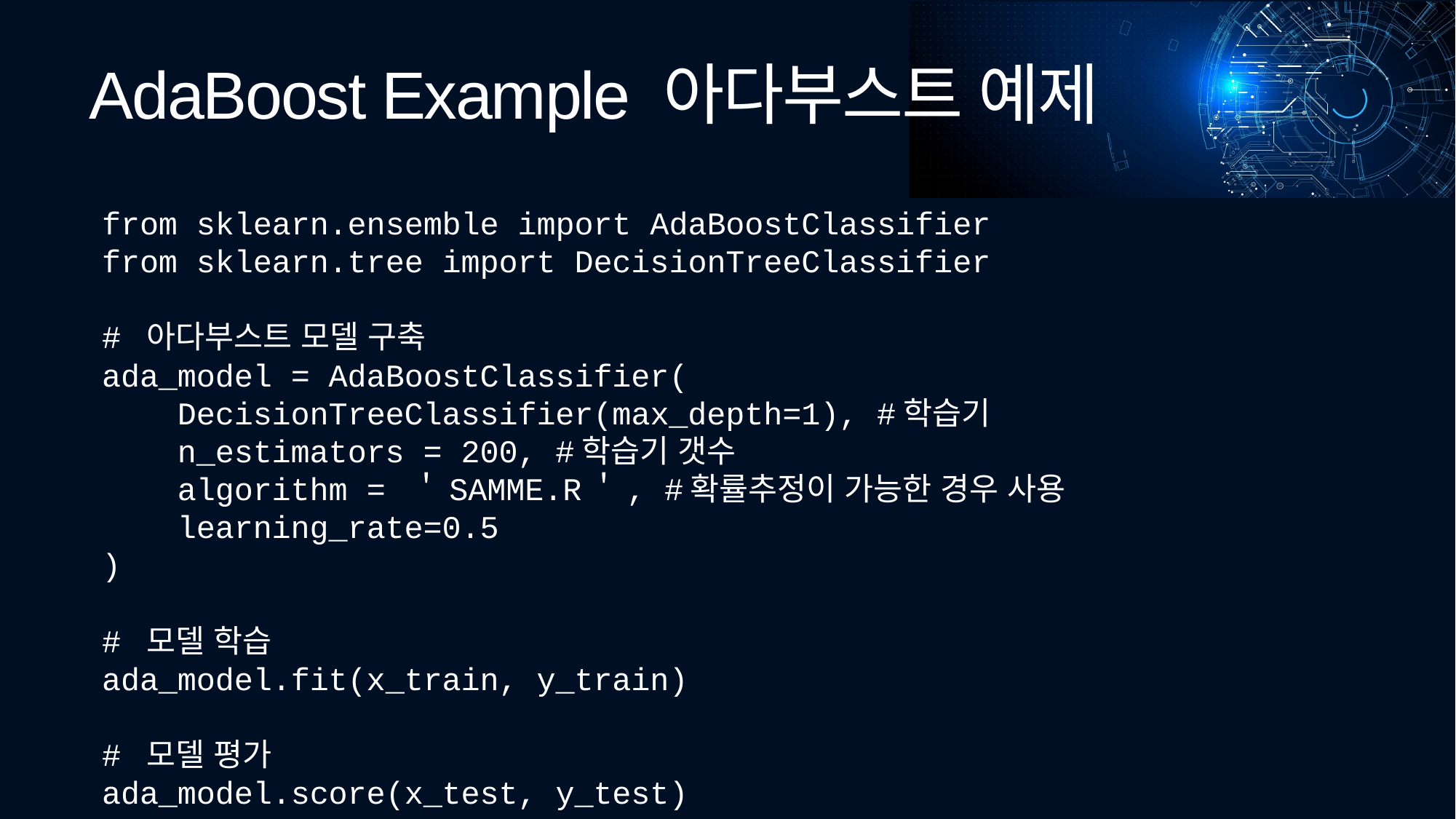

# AdaBoost Example 아다부스트 예제
from sklearn.ensemble import AdaBoostClassifier
from sklearn.tree import DecisionTreeClassifier

# 아다부스트 모델 구축
ada_model = AdaBoostClassifier(
    DecisionTreeClassifier(max_depth=1), #학습기
    n_estimators = 200, #학습기 갯수
    algorithm = ＇SAMME.R＇, #확률추정이 가능한 경우 사용
    learning_rate=0.5
)

# 모델 학습
ada_model.fit(x_train, y_train)

# 모델 평가
ada_model.score(x_test, y_test)